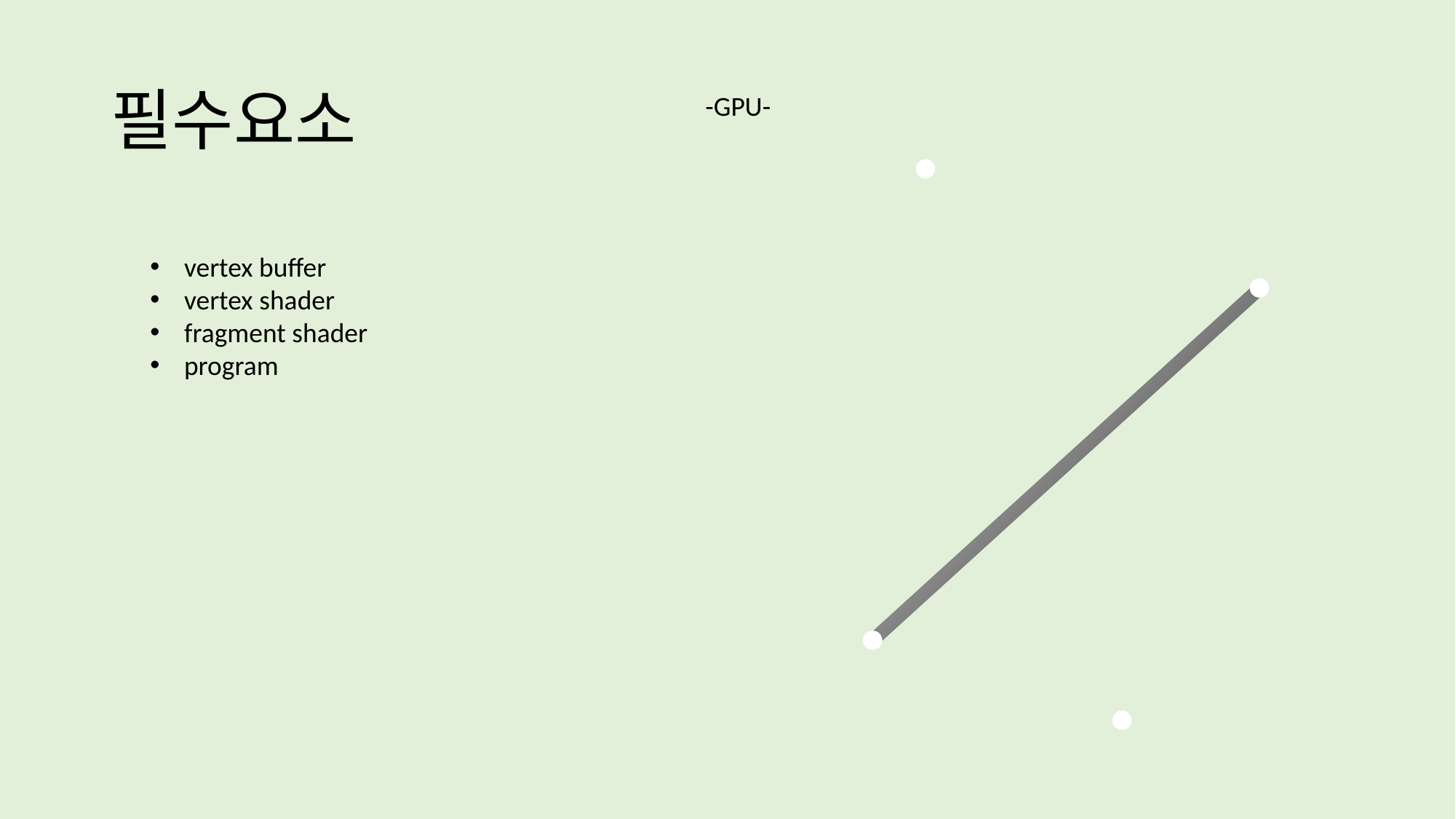

# 필수요소
-GPU-

vertex buffer
vertex shader
fragment shader
program